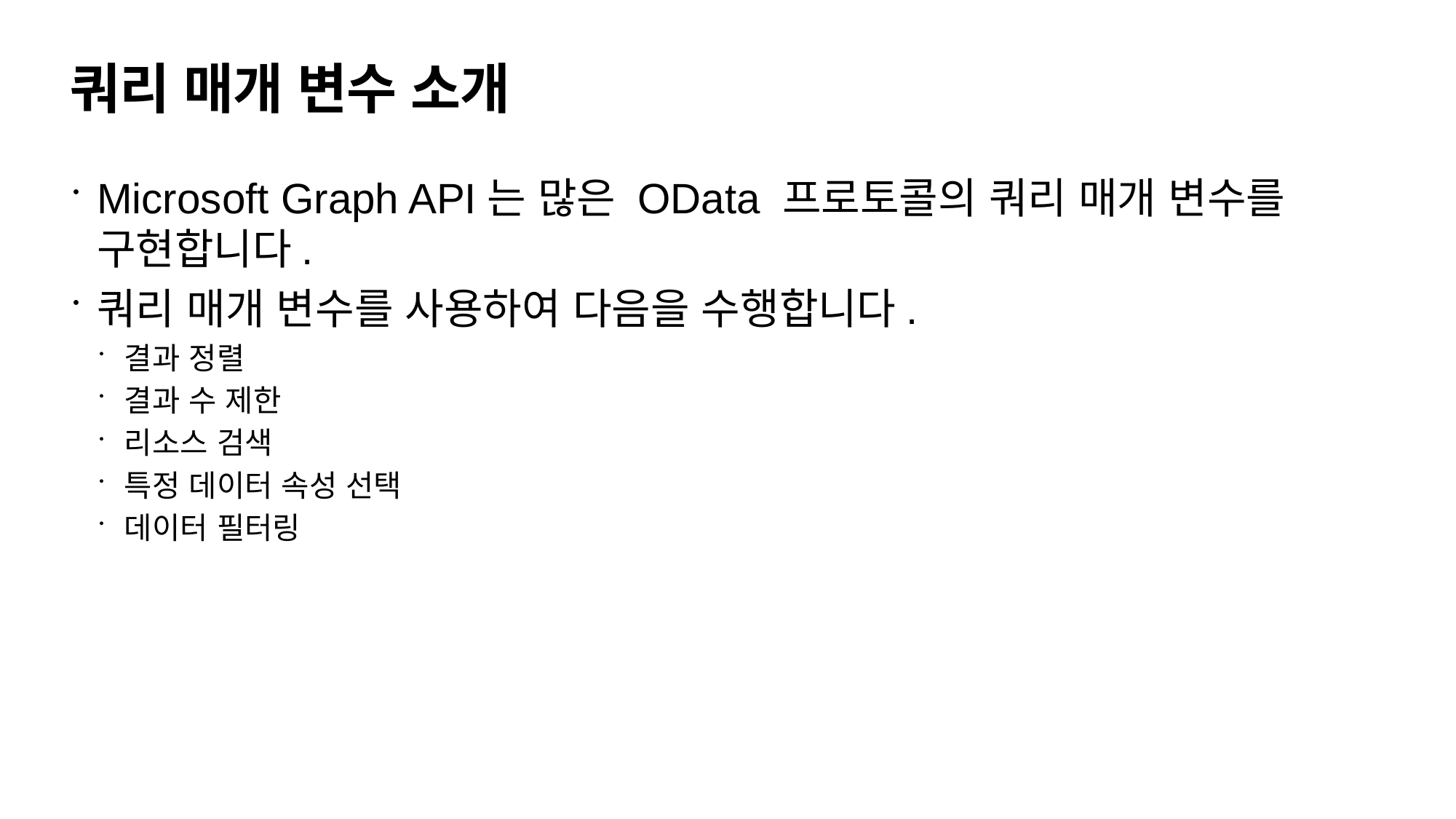

# 쿼리 매개 변수 소개
Microsoft Graph API는 많은 OData 프로토콜의 쿼리 매개 변수를 구현합니다.
쿼리 매개 변수를 사용하여 다음을 수행합니다.
결과 정렬
결과 수 제한
리소스 검색
특정 데이터 속성 선택
데이터 필터링